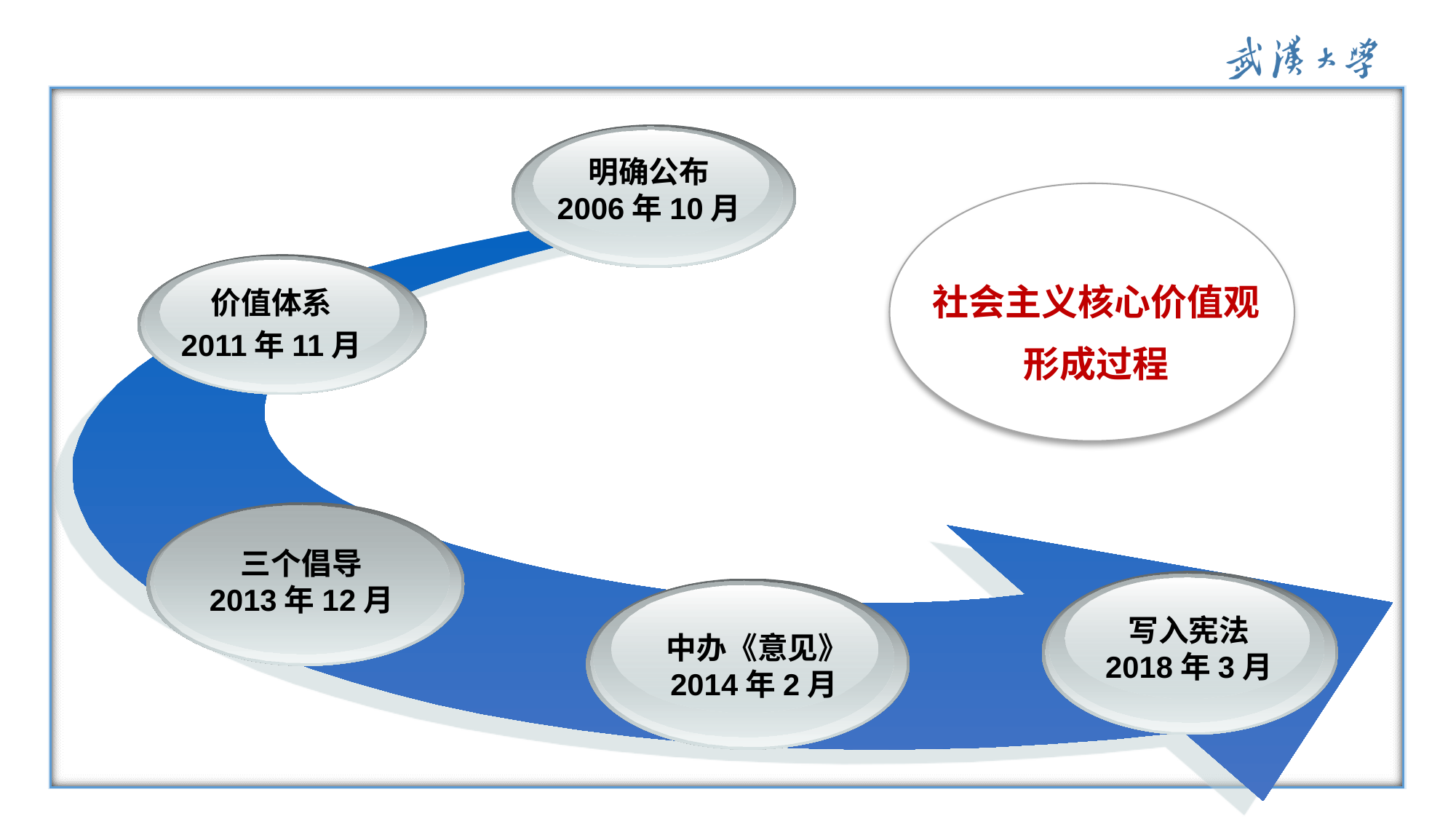

明确公布
2006年10月

社会主义核心价值观
形成过程
价值体系
2011年11月

三个倡导
2013年12月

写入宪法
2018年3月
  中办《意见》   2014年2月